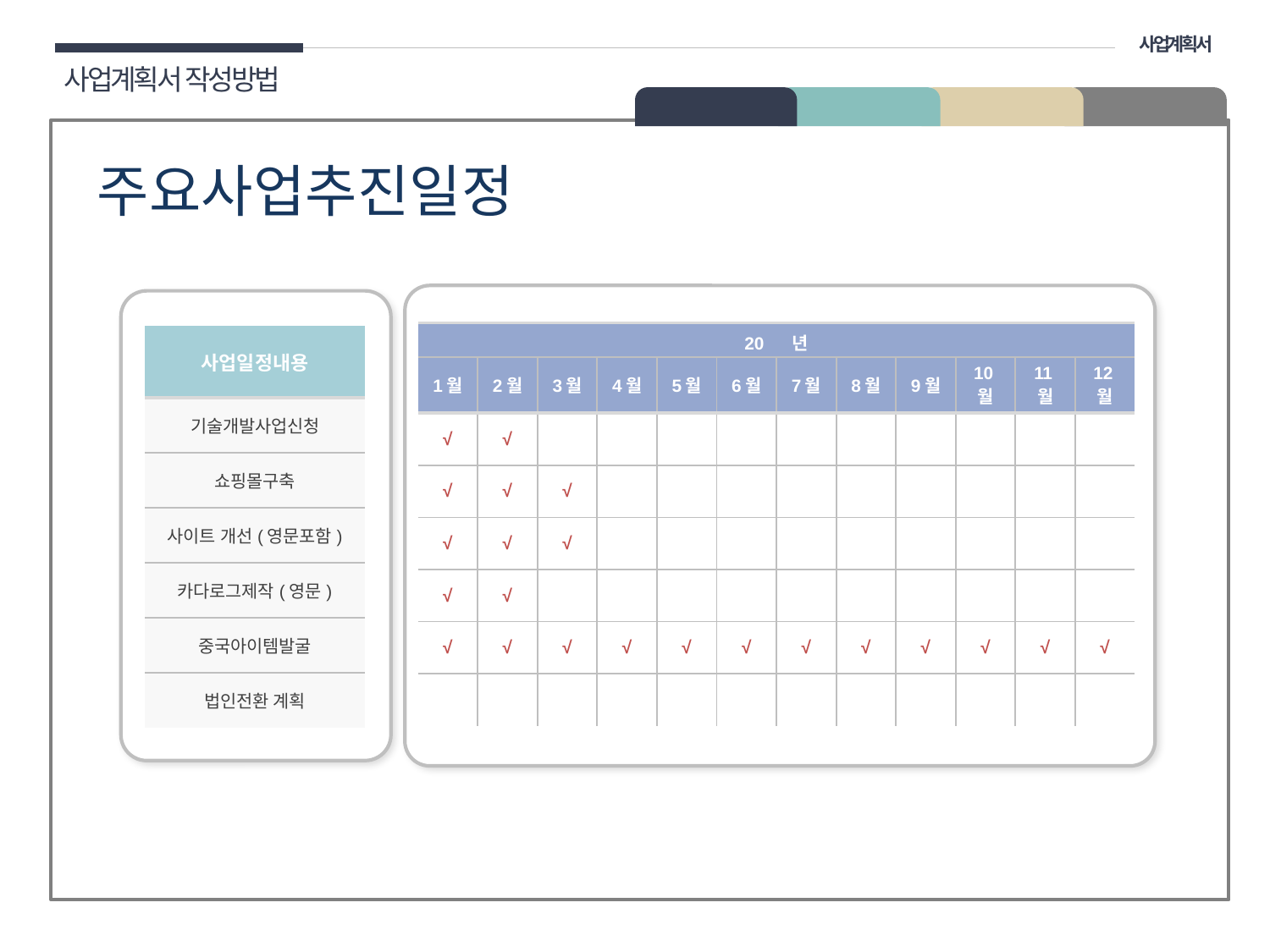

사업계획서
사업계획서 작성방법
02 구성

주요사업추진일정

| 20 년 |  |  |  |  |  |  |  |  |  |  |  |
| --- | --- | --- | --- | --- | --- | --- | --- | --- | --- | --- | --- |
| 1월 | 2월 | 3월 | 4월 | 5월 | 6월 | 7월 | 8월 | 9월 | 10월 | 11월 | 12월 |
| √ | √ |  |  |  |  |  |  |  |  |  |  |
| √ | √ | √ |  |  |  |  |  |  |  |  |  |
| √ | √ | √ |  |  |  |  |  |  |  |  |  |
| √ | √ |  |  |  |  |  |  |  |  |  |  |
| √ | √ | √ | √ | √ | √ | √ | √ | √ | √ | √ | √ |
|  |  |  |  |  |  |  |  |  |  |  |  |
| 사업일정내용 |
| --- |
| 기술개발사업신청 |
| 쇼핑몰구축 |
| 사이트 개선(영문포함) |
| 카다로그제작(영문) |
| 중국아이템발굴 |
| 법인전환 계획 |